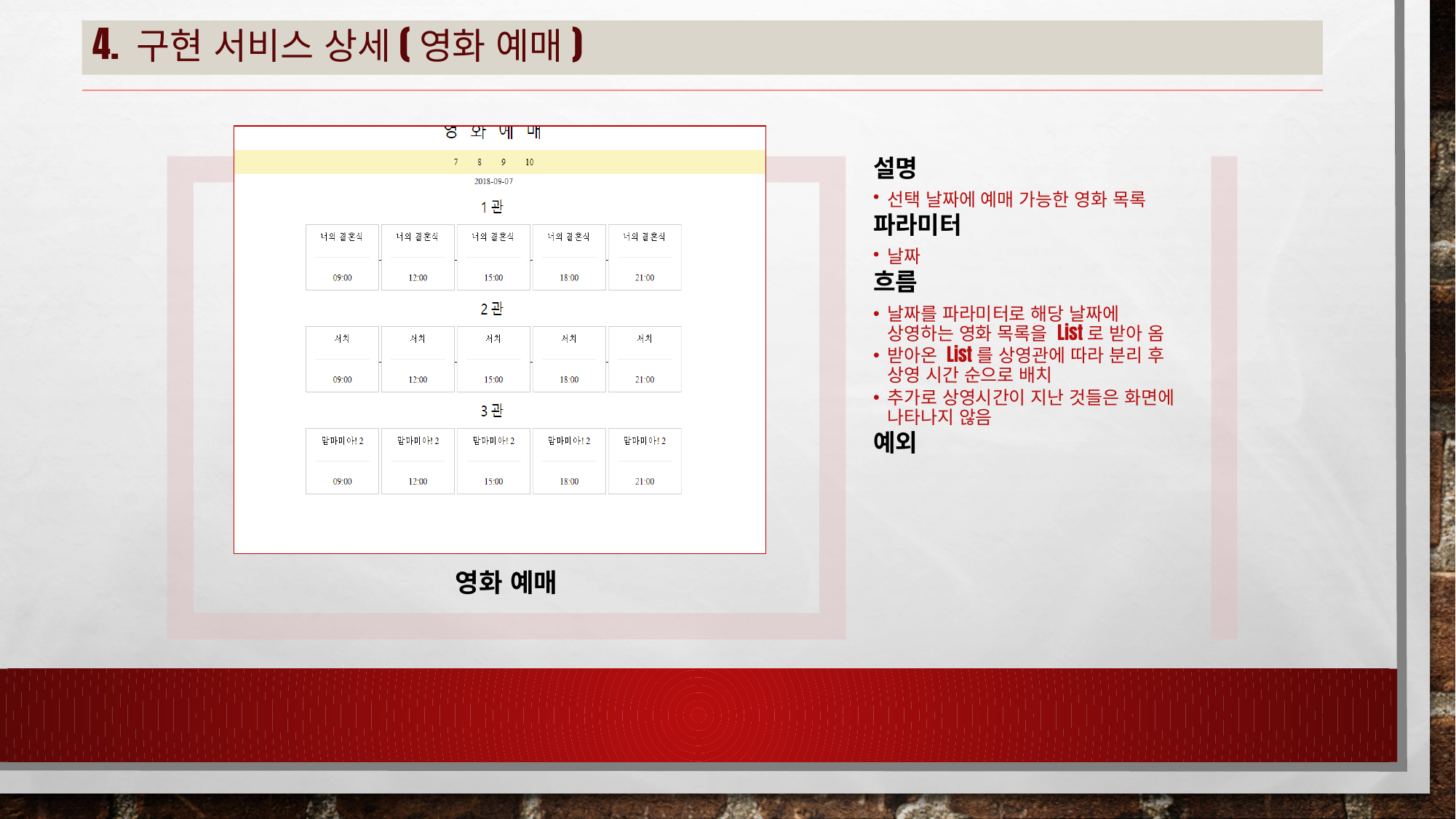

# 4. 구현 서비스 상세(영화 예매)
영화 예매
설명
선택 날짜에 예매 가능한 영화 목록
파라미터
날짜
흐름
날짜를 파라미터로 해당 날짜에 상영하는 영화 목록을 List로 받아 옴
받아온 List를 상영관에 따라 분리 후 상영 시간 순으로 배치
추가로 상영시간이 지난 것들은 화면에 나타나지 않음
예외